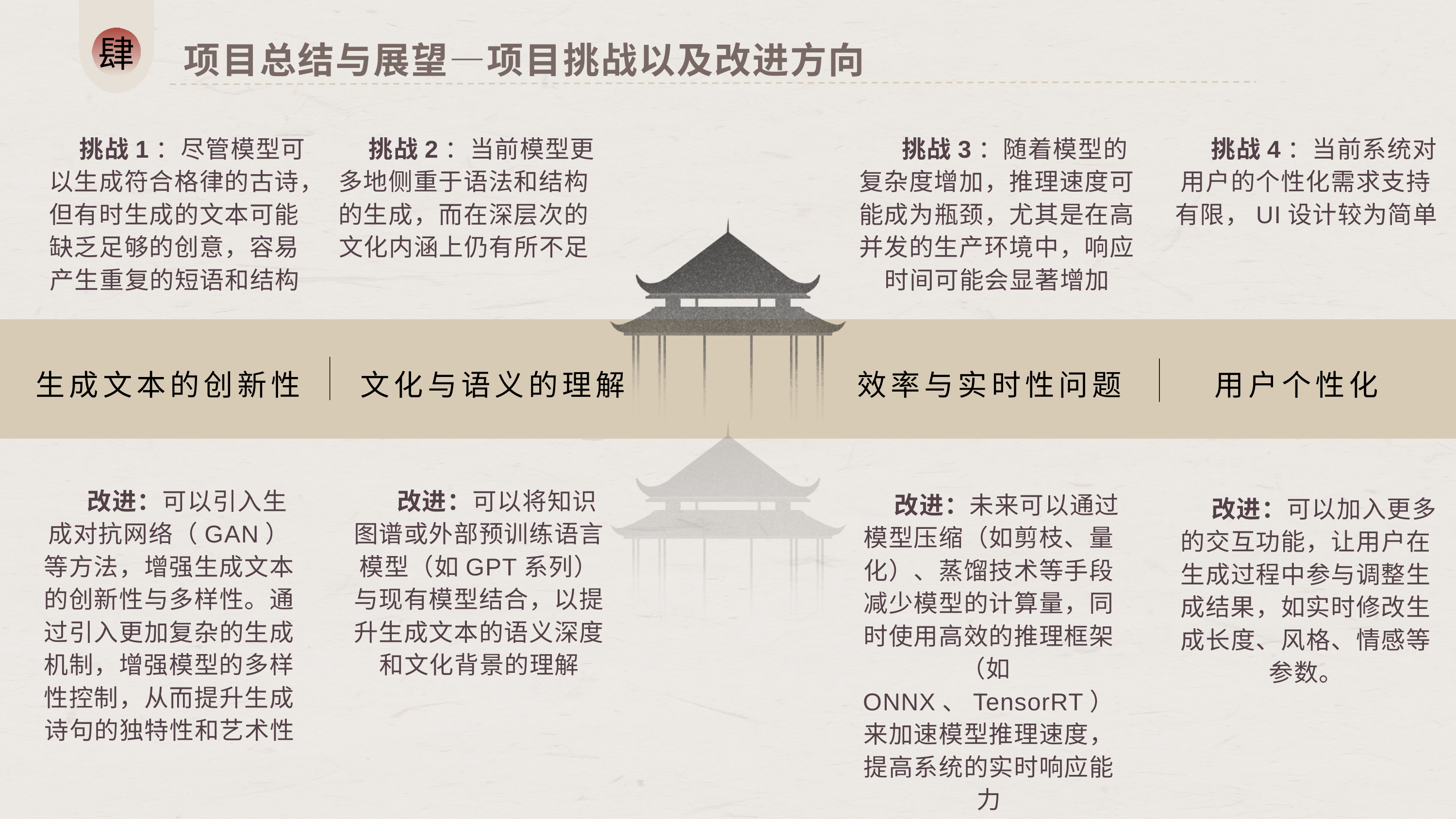

肆
项目总结与展望—项目挑战以及改进方向
挑战1：尽管模型可以生成符合格律的古诗，但有时生成的文本可能缺乏足够的创意，容易产生重复的短语和结构
挑战2：当前模型更多地侧重于语法和结构的生成，而在深层次的文化内涵上仍有所不足
挑战3：随着模型的复杂度增加，推理速度可能成为瓶颈，尤其是在高并发的生产环境中，响应时间可能会显著增加
挑战4：当前系统对用户的个性化需求支持有限，UI设计较为简单

文化与语义的理解
用户个性化
生成文本的创新性
效率与实时性问题

改进：可以引入生成对抗网络（GAN）等方法，增强生成文本的创新性与多样性。通过引入更加复杂的生成机制，增强模型的多样性控制，从而提升生成诗句的独特性和艺术性
改进：可以将知识图谱或外部预训练语言模型（如GPT系列）与现有模型结合，以提升生成文本的语义深度和文化背景的理解
改进：未来可以通过模型压缩（如剪枝、量化）、蒸馏技术等手段减少模型的计算量，同时使用高效的推理框架（如ONNX、TensorRT）来加速模型推理速度，提高系统的实时响应能力
改进：可以加入更多的交互功能，让用户在生成过程中参与调整生成结果，如实时修改生成长度、风格、情感等参数。